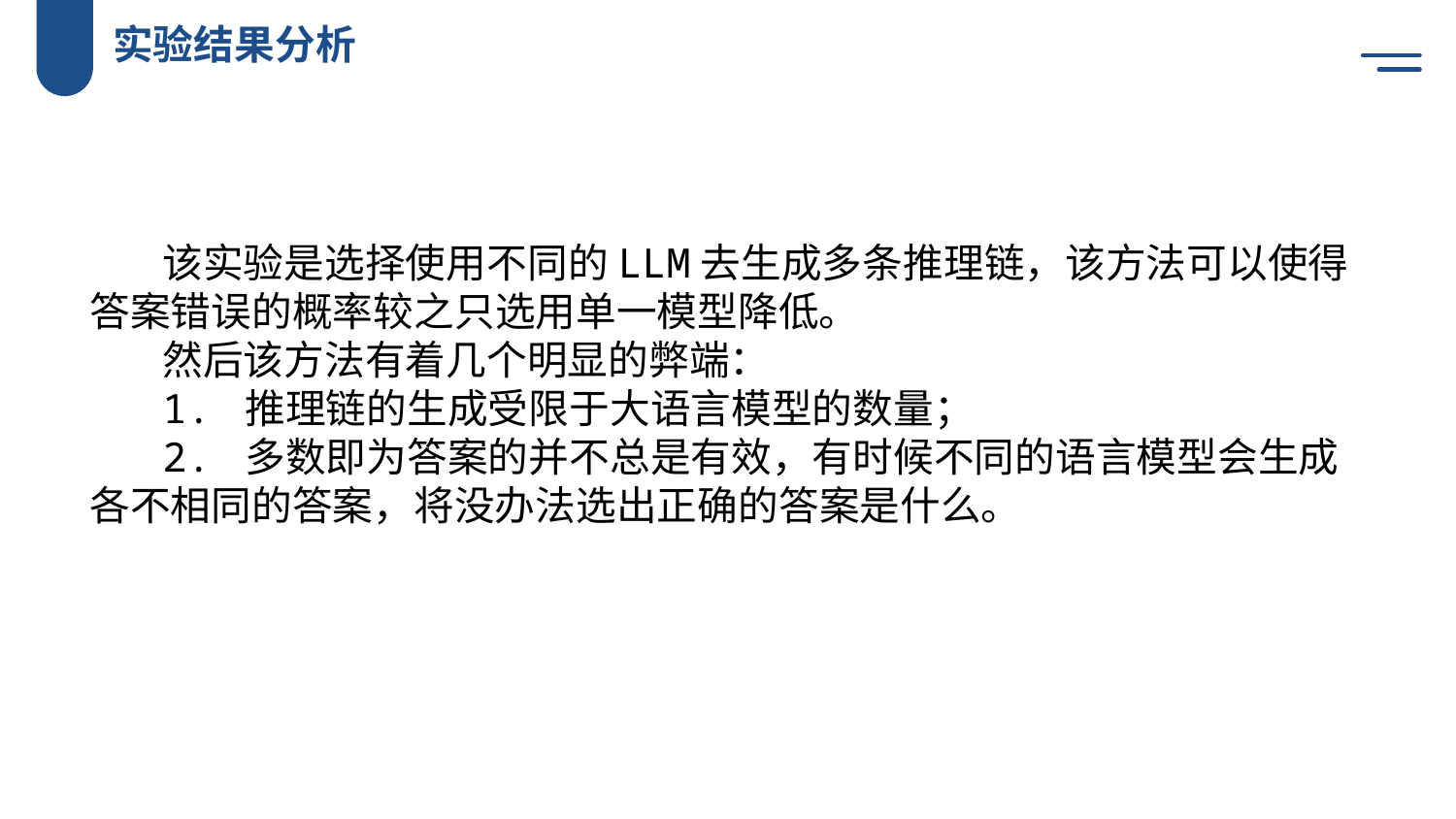

实验结果分析
该实验是选择使用不同的LLM去生成多条推理链，该方法可以使得答案错误的概率较之只选用单一模型降低。
然后该方法有着几个明显的弊端：
1. 推理链的生成受限于大语言模型的数量；
2. 多数即为答案的并不总是有效，有时候不同的语言模型会生成各不相同的答案，将没办法选出正确的答案是什么。
您的内容打在这里，或者通过复制您的文本后，在此框中选择粘贴您的内容打在这里，或者通过复制您的文本后，在此框中选择粘贴